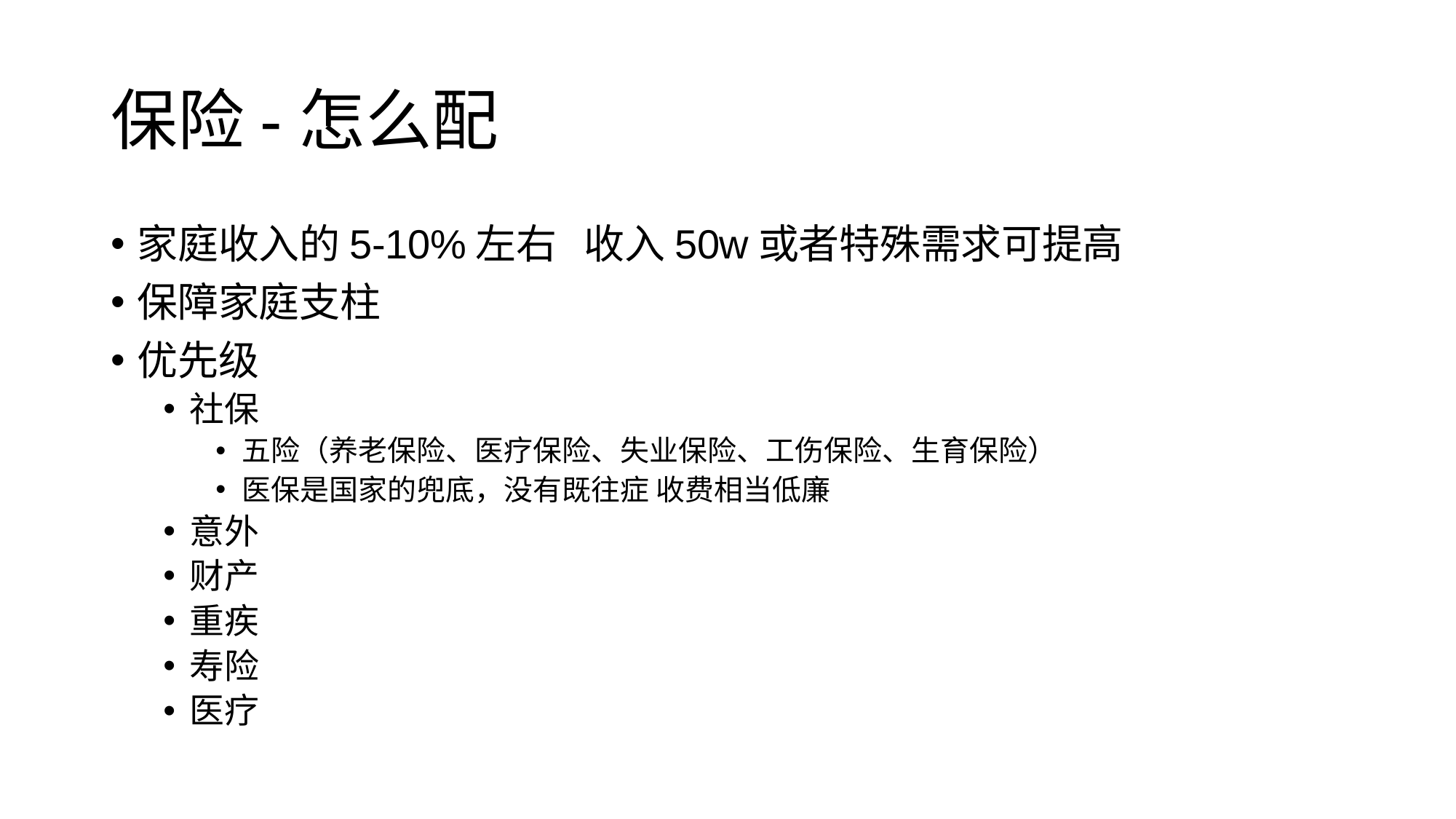

# 保险-怎么配
家庭收入的5-10%左右   收入50w或者特殊需求可提高
保障家庭支柱
优先级
社保
五险（养老保险、医疗保险、失业保险、工伤保险、生育保险）
医保是国家的兜底，没有既往症 收费相当低廉
意外
财产
重疾
寿险
医疗